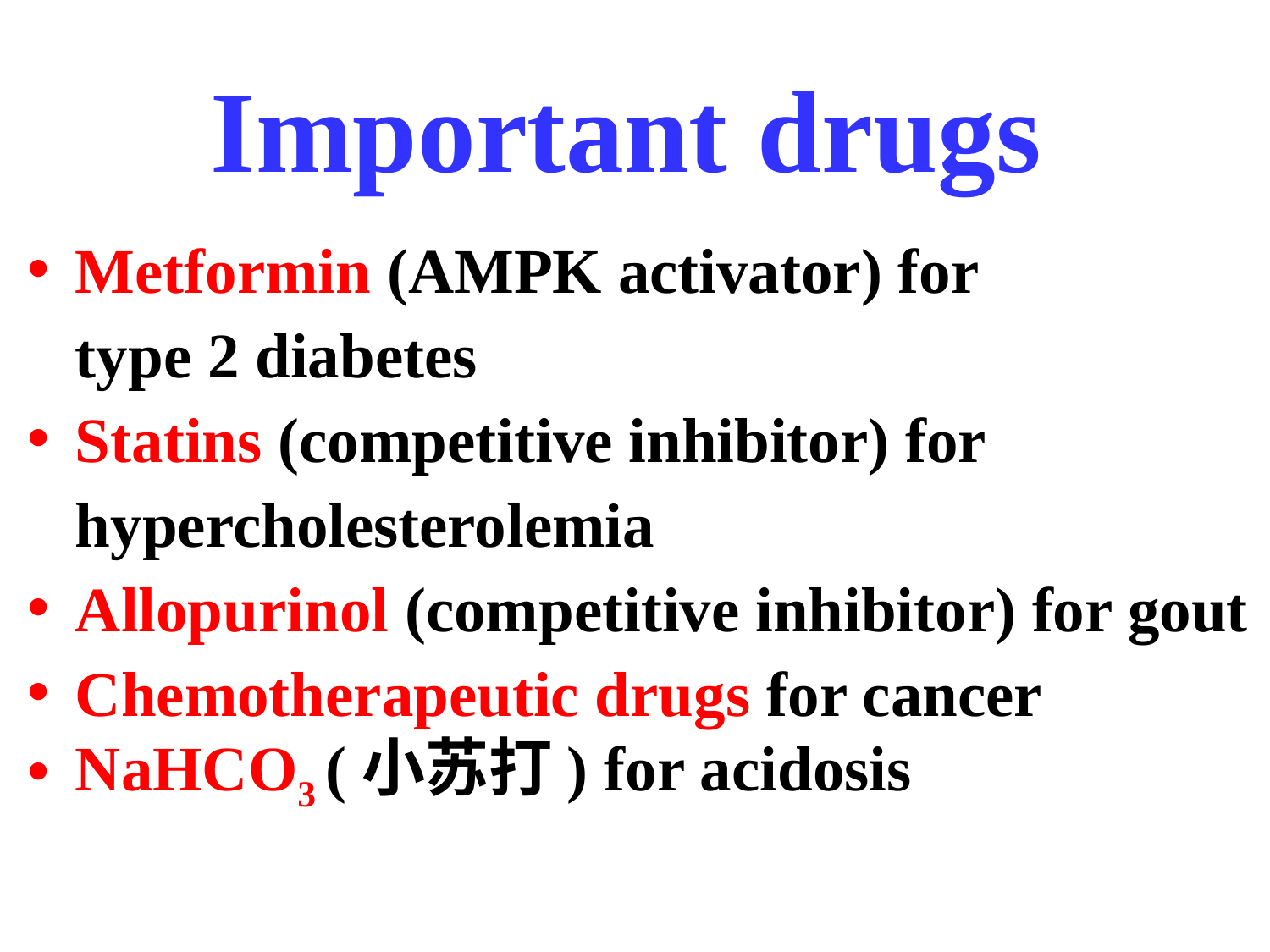

# Important drugs

Metformin (AMPK activator) for
   type 2 diabetes
Statins (competitive inhibitor) for hypercholesterolemia
Allopurinol (competitive inhibitor) for gout
Chemotherapeutic drugs for cancer
NaHCO3 (小苏打) for acidosis